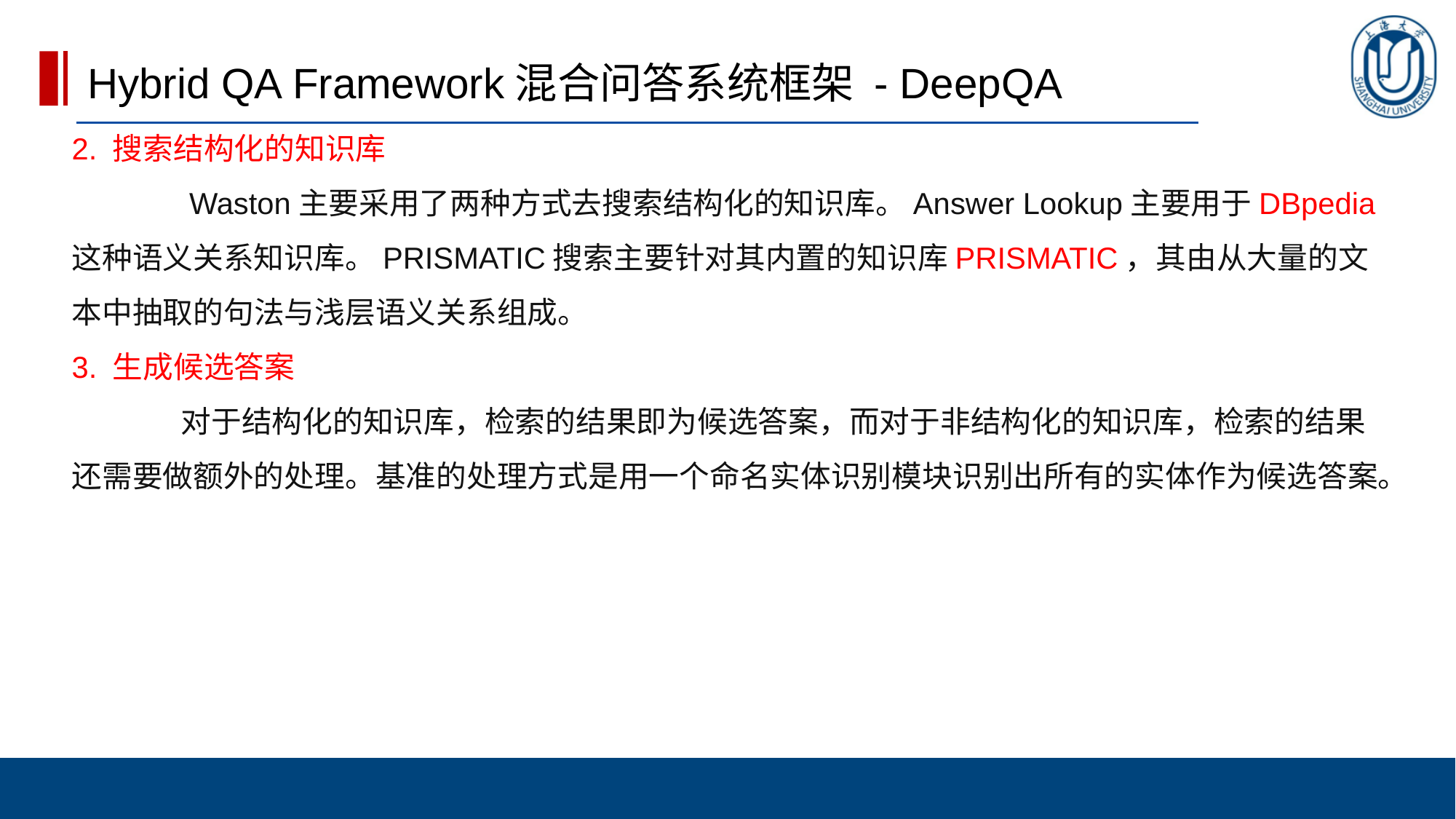

Hybrid QA Framework混合问答系统框架 - DeepQA
2. 搜索结构化的知识库
	 Waston主要采用了两种方式去搜索结构化的知识库。Answer Lookup主要用于DBpedia这种语义关系知识库。PRISMATIC搜索主要针对其内置的知识库PRISMATIC，其由从大量的文本中抽取的句法与浅层语义关系组成。
3. 生成候选答案
	对于结构化的知识库，检索的结果即为候选答案，而对于非结构化的知识库，检索的结果还需要做额外的处理。基准的处理方式是用一个命名实体识别模块识别出所有的实体作为候选答案。